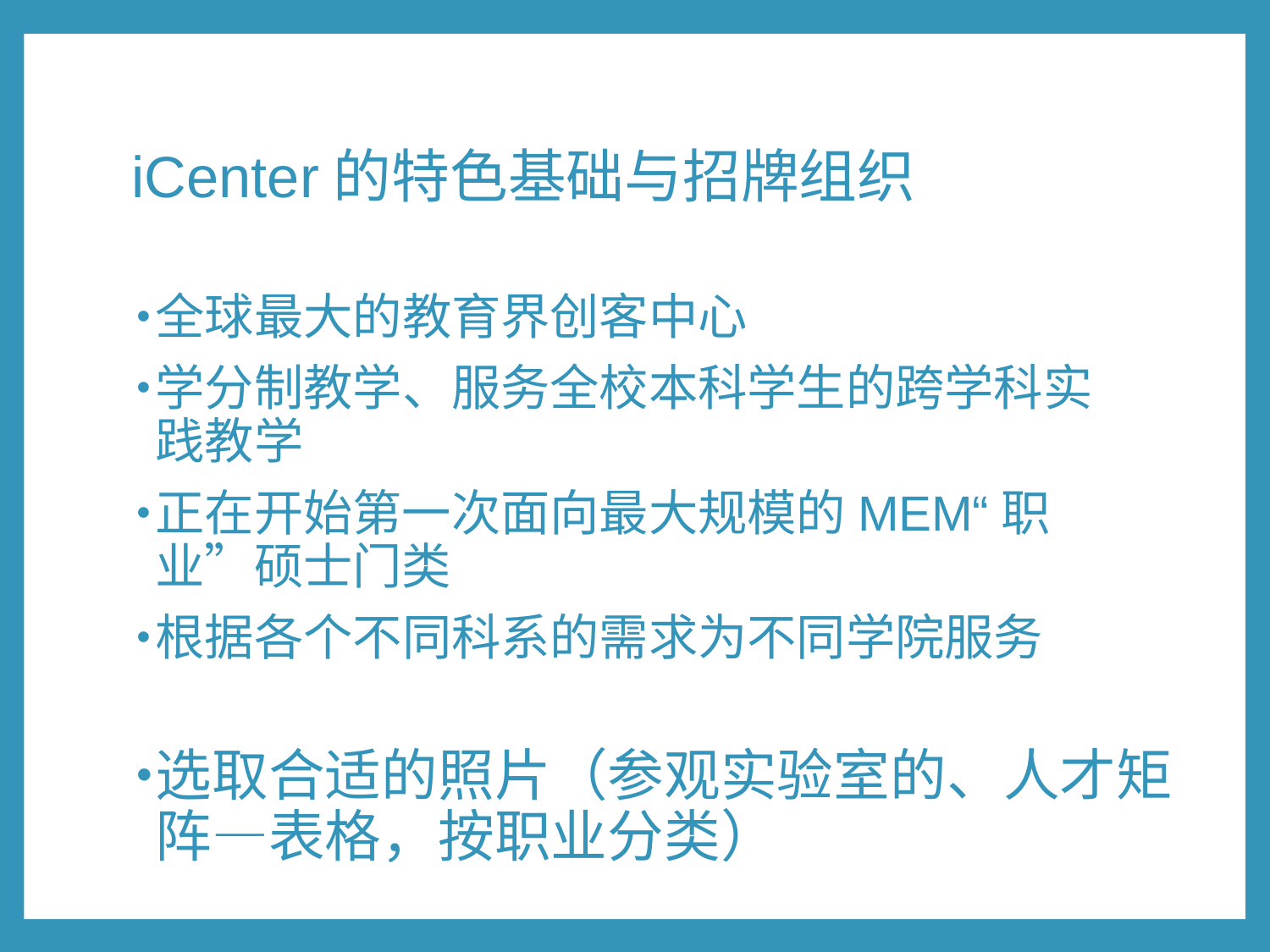

# iCenter的特色基础与招牌组织
全球最大的教育界创客中心
学分制教学、服务全校本科学生的跨学科实践教学
正在开始第一次面向最大规模的MEM“职业”硕士门类
根据各个不同科系的需求为不同学院服务

选取合适的照片（参观实验室的、人才矩阵—表格，按职业分类）